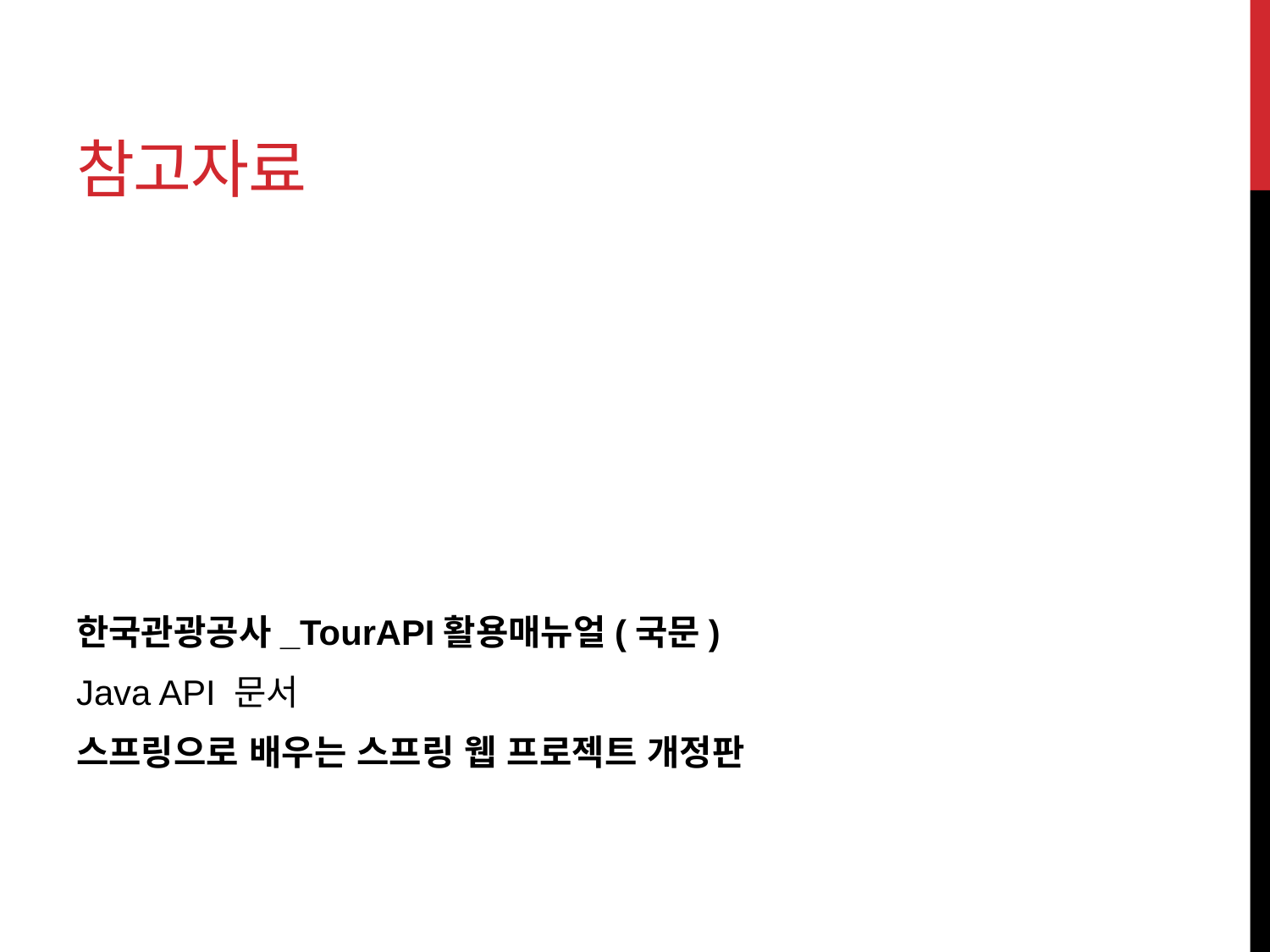

# 참고자료

한국관광공사_TourAPI활용매뉴얼(국문)
Java API 문서
스프링으로 배우는 스프링 웹 프로젝트 개정판